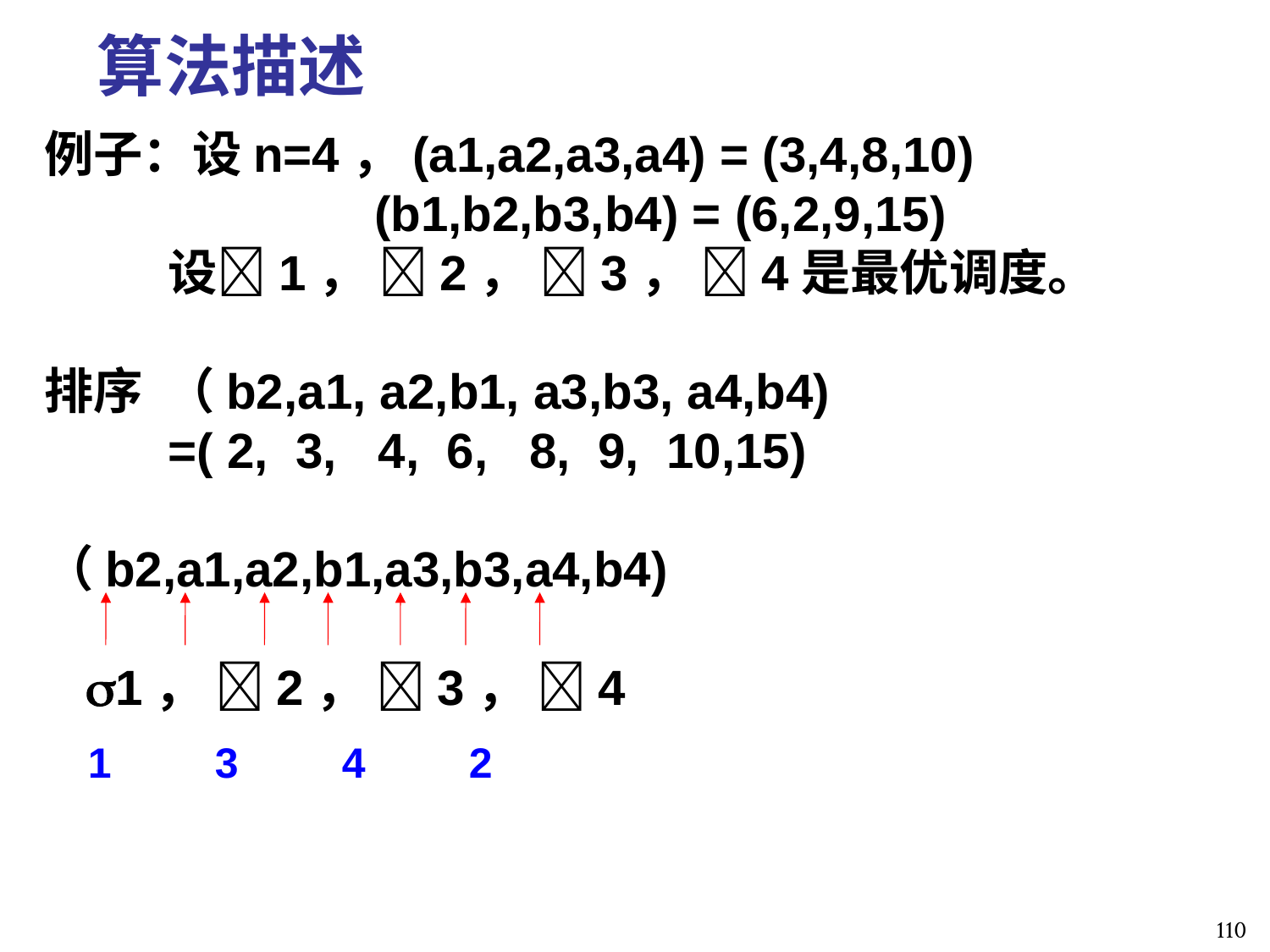

算法描述
例子：设n=4，(a1,a2,a3,a4) = (3,4,8,10)
                        (b1,b2,b3,b4) = (6,2,9,15)
          设σ1， σ2， σ3， σ4是最优调度。

排序  （b2,a1, a2,b1, a3,b3, a4,b4)
         =( 2,  3,   4,  6,   8,  9,  10,15)

（b2,a1,a2,b1,a3,b3,a4,b4)

   σ1， σ2， σ3， σ4

 1
 3
 4
 2
110